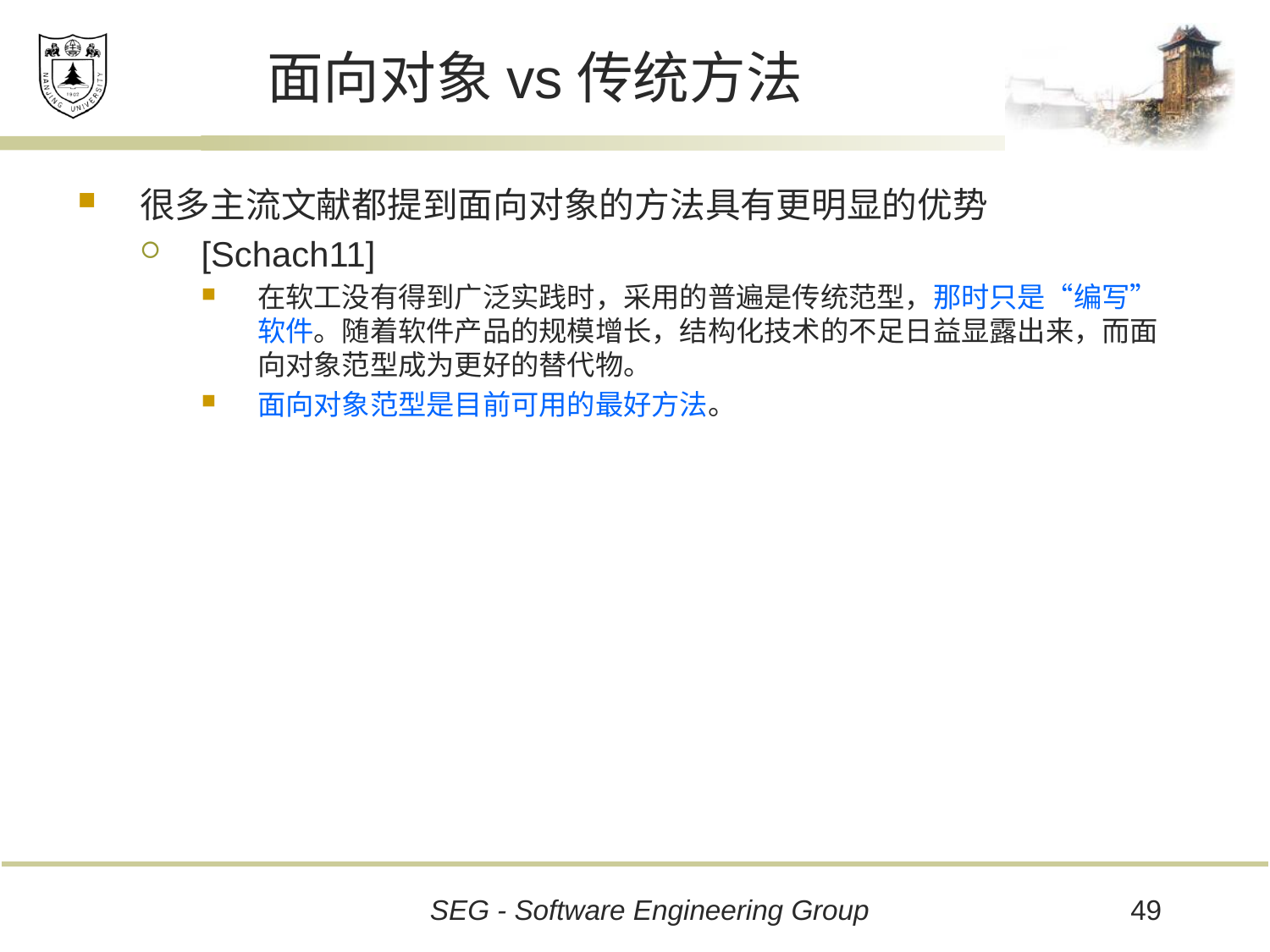

# 面向对象vs传统方法
很多主流文献都提到面向对象的方法具有更明显的优势
[Schach11]
在软工没有得到广泛实践时，采用的普遍是传统范型，那时只是“编写”软件。随着软件产品的规模增长，结构化技术的不足日益显露出来，而面向对象范型成为更好的替代物。
面向对象范型是目前可用的最好方法。

49
SEG - Software Engineering Group